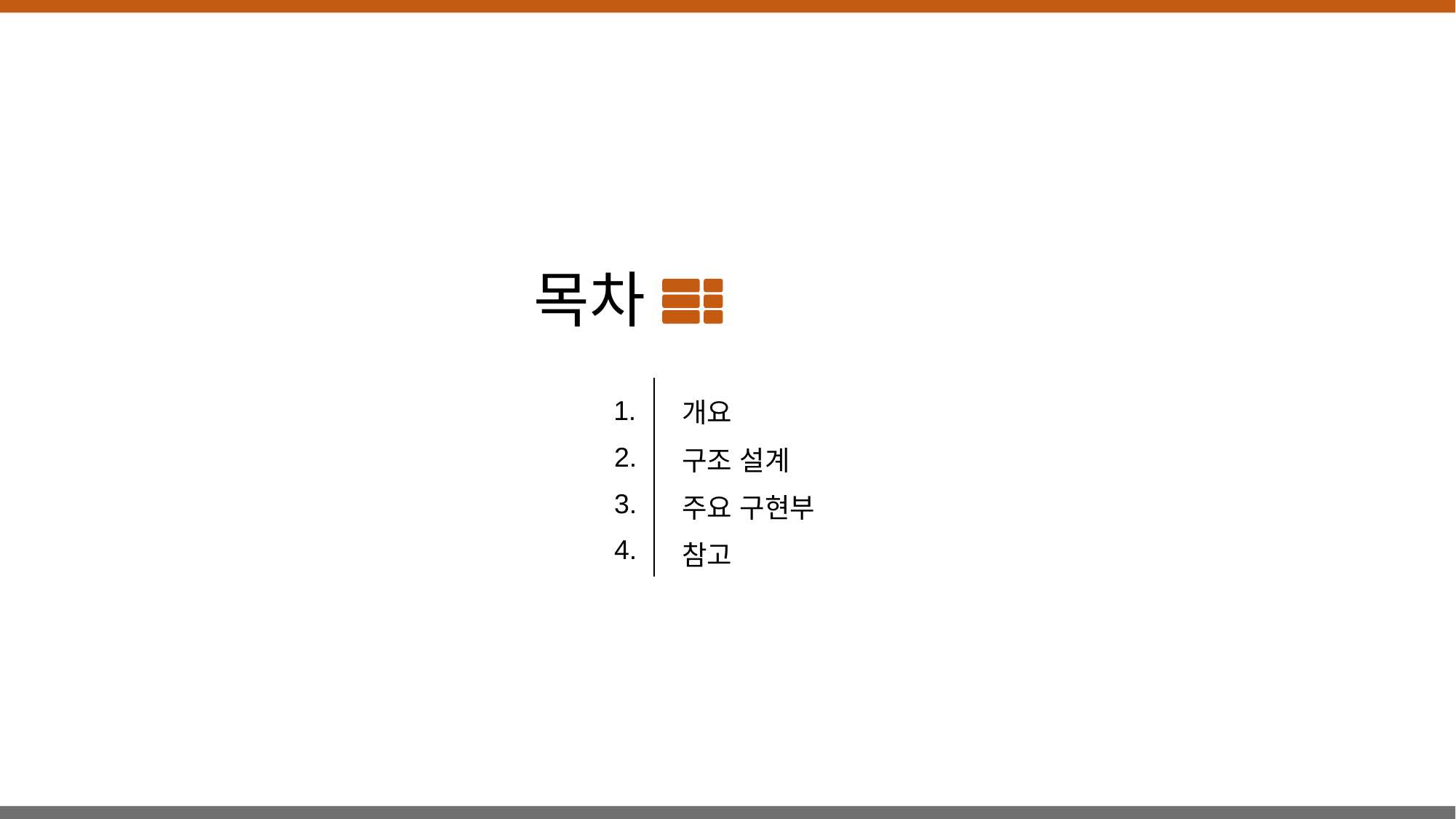

목차

1.
개요
2.
구조 설계
3.
주요 구현부
4.
참고